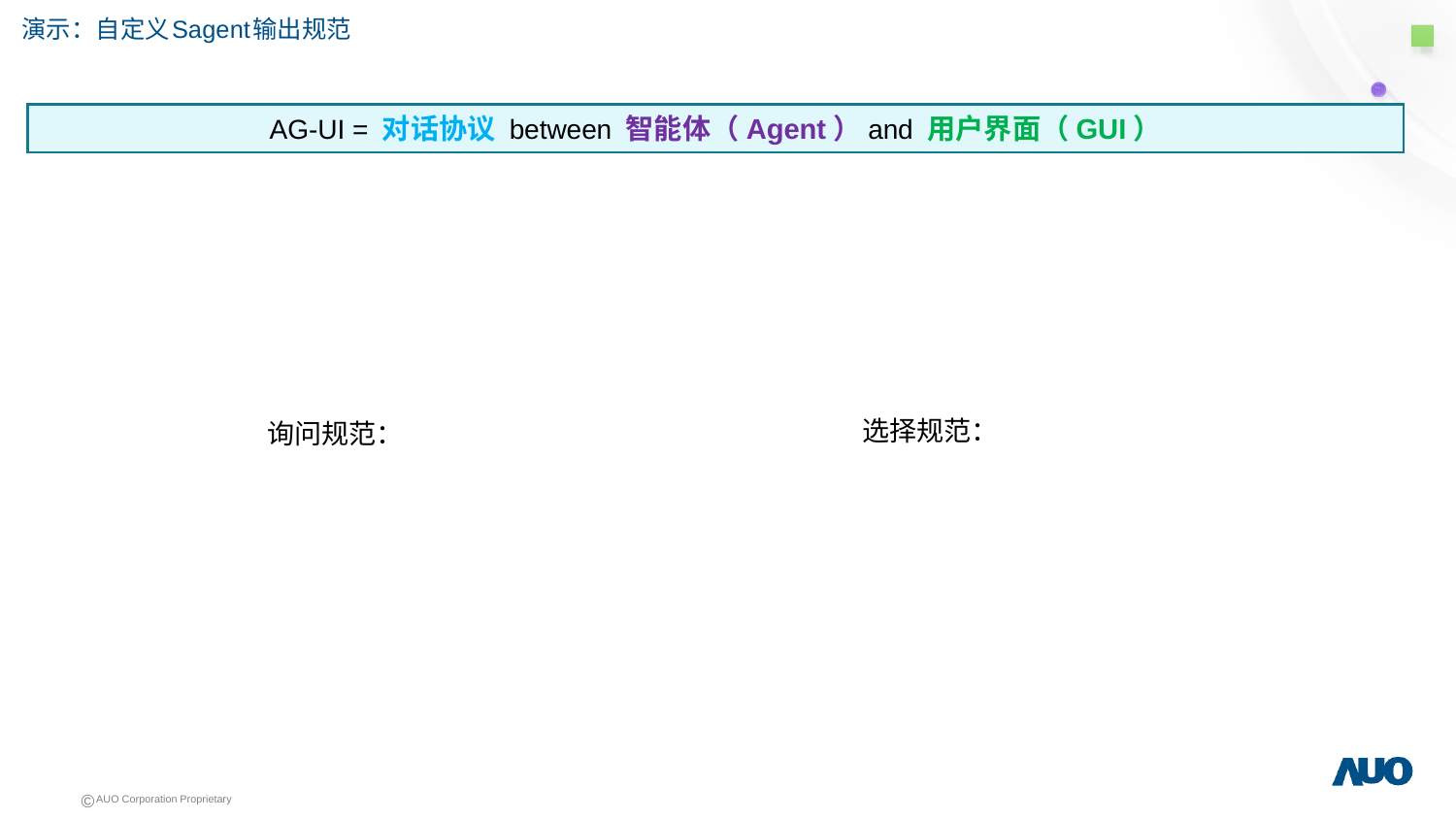

# 演示：自定义Sagent输出规范
AG-UI = 对话协议 between 智能体（Agent）and 用户界面（GUI）
选择规范：

询问规范：